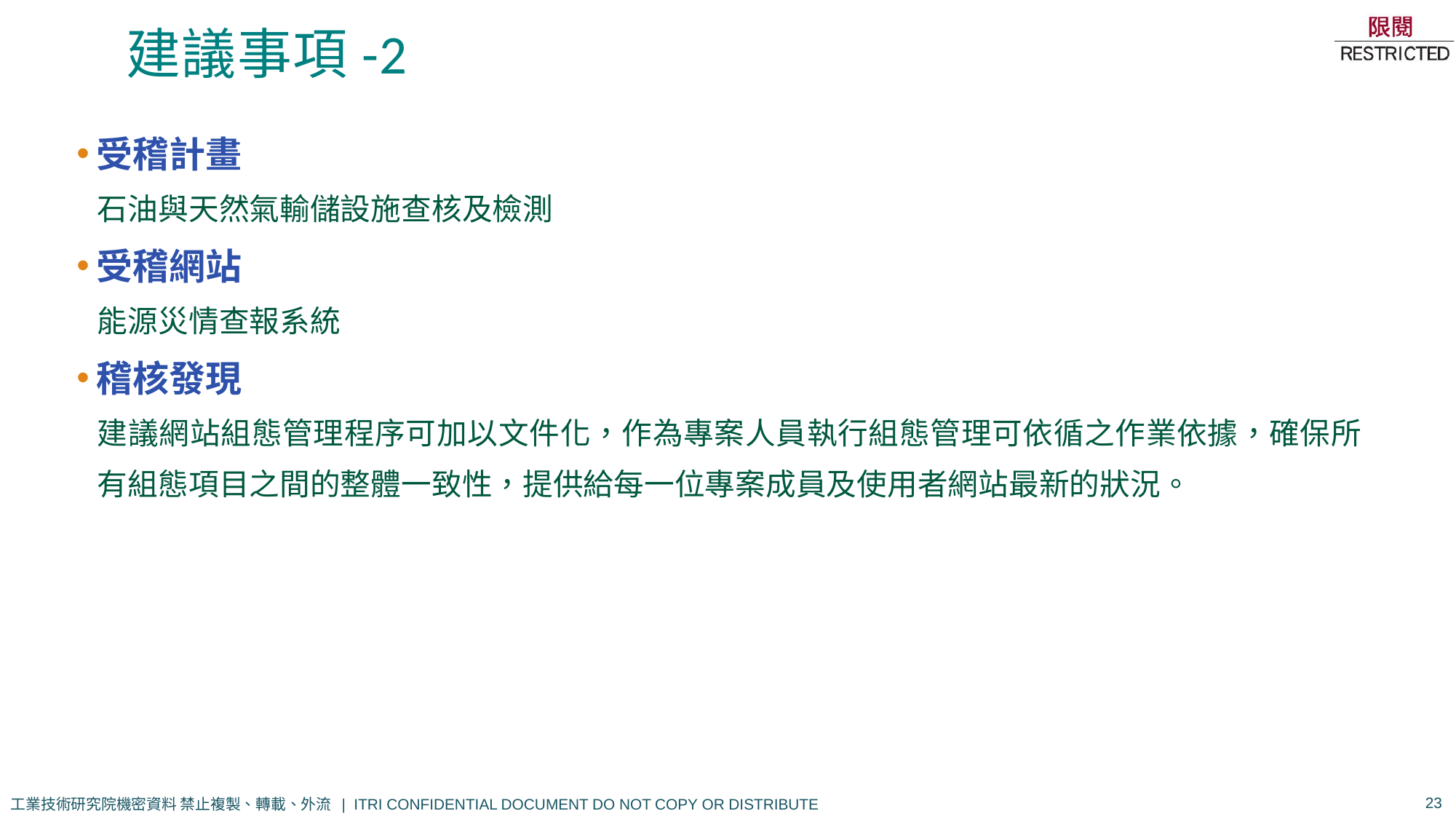

# 建議事項-2
受稽計畫
石油與天然氣輸儲設施查核及檢測
受稽網站
能源災情查報系統
稽核發現
建議網站組態管理程序可加以文件化，作為專案人員執行組態管理可依循之作業依據，確保所有組態項目之間的整體一致性，提供給每一位專案成員及使用者網站最新的狀況。
23